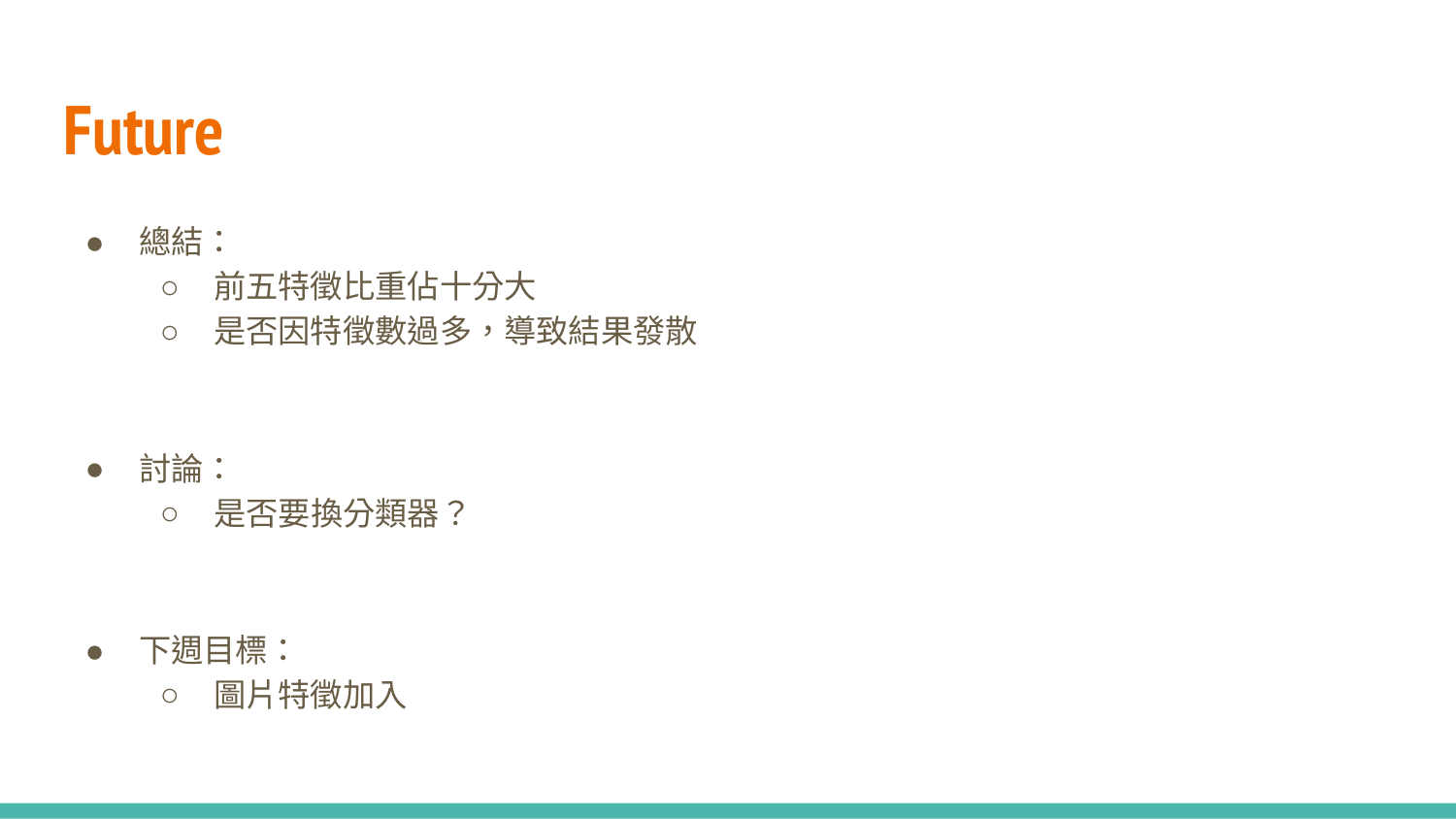

Future
總結：
前五特徵比重佔十分大
是否因特徵數過多，導致結果發散

討論：
是否要換分類器？

下週目標：
圖片特徵加入